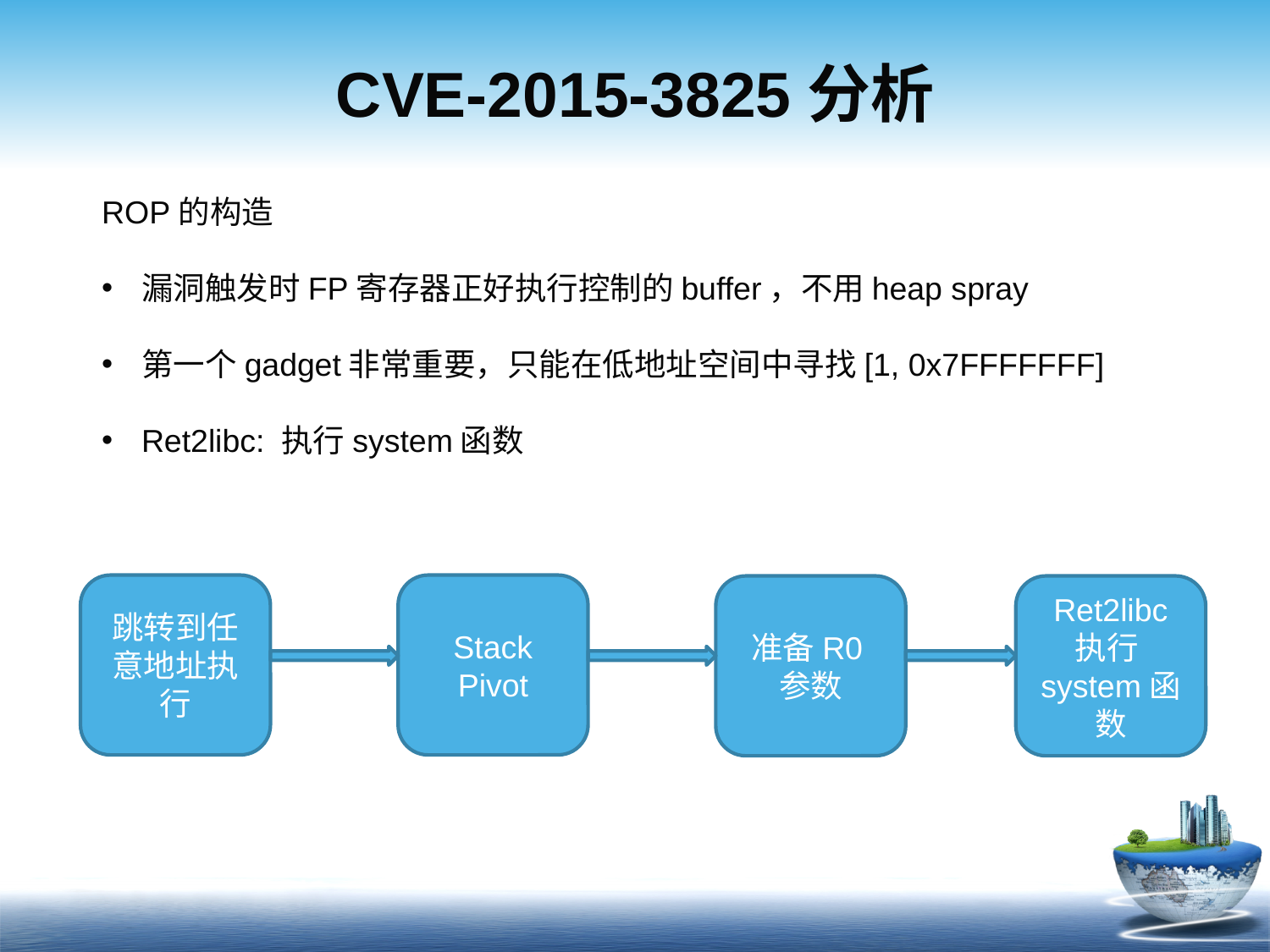

# CVE-2015-3825分析
ROP的构造

漏洞触发时FP寄存器正好执行控制的buffer，不用heap spray

第一个gadget非常重要，只能在低地址空间中寻找[1, 0x7FFFFFFF]

Ret2libc: 执行system函数

跳转到任意地址执行
Stack Pivot
准备R0参数
Ret2libc
执行system函数